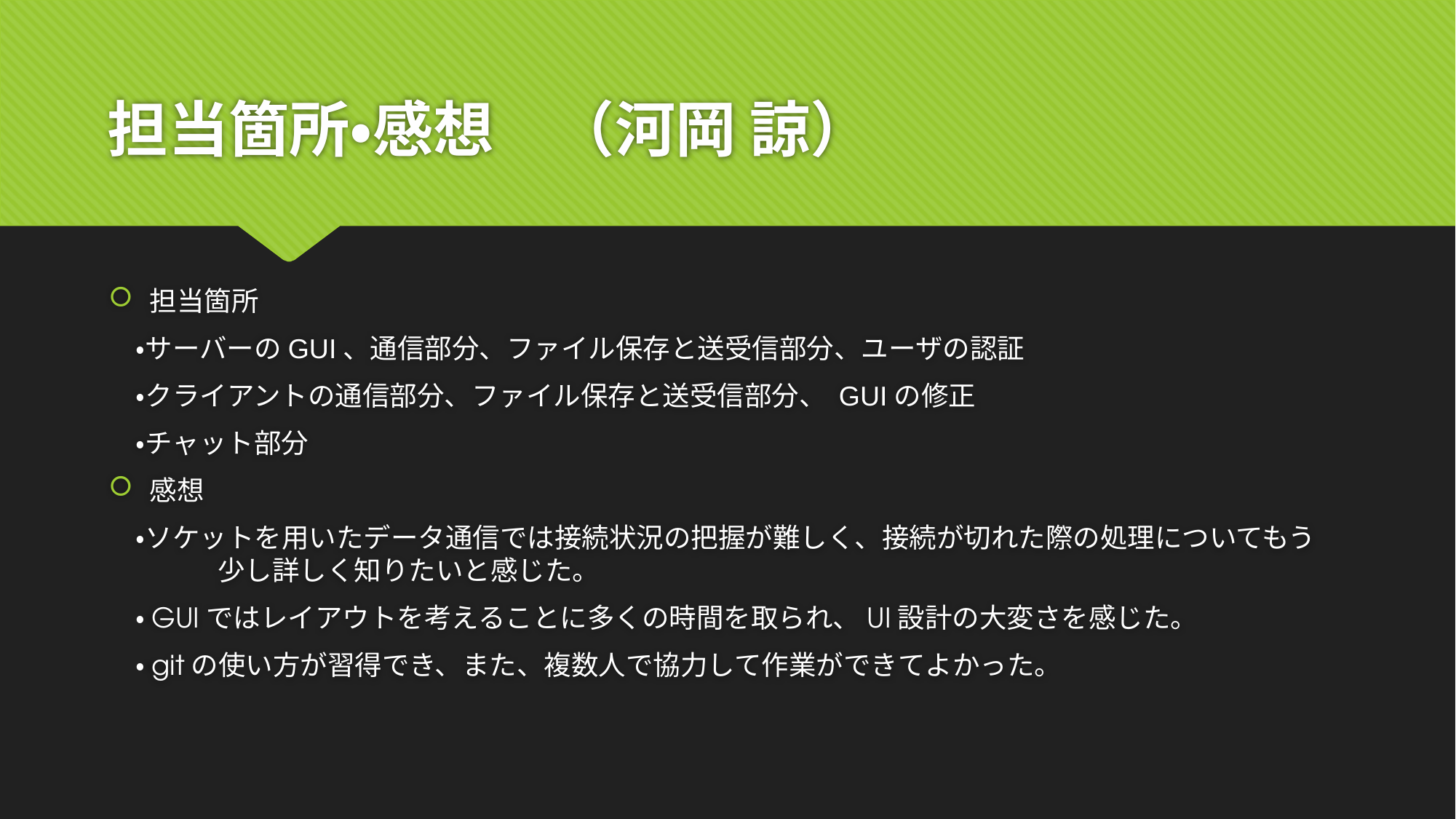

# 担当箇所・感想　（河岡 諒）
担当箇所
　・サーバーのGUI、通信部分、ファイル保存と送受信部分、ユーザの認証
　・クライアントの通信部分、ファイル保存と送受信部分、 GUIの修正
　・チャット部分
感想
　・ソケットを用いたデータ通信では接続状況の把握が難しく、接続が切れた際の処理についてもう	少し詳しく知りたいと感じた。
　・GUIではレイアウトを考えることに多くの時間を取られ、UI設計の大変さを感じた。
　・gitの使い方が習得でき、また、複数人で協力して作業ができてよかった。